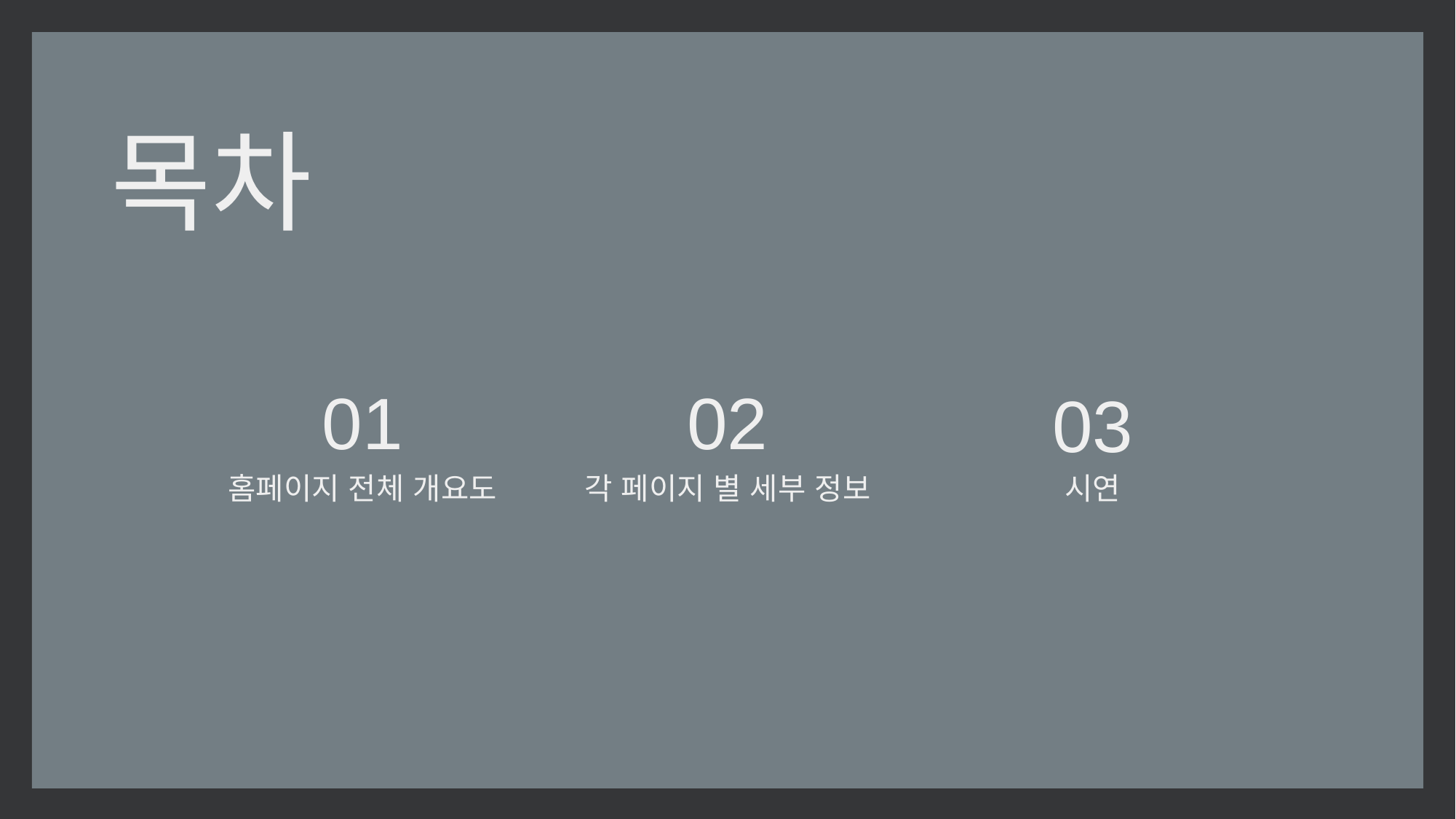

# 목차
01
02
03
홈페이지 전체 개요도
각 페이지 별 세부 정보
시연